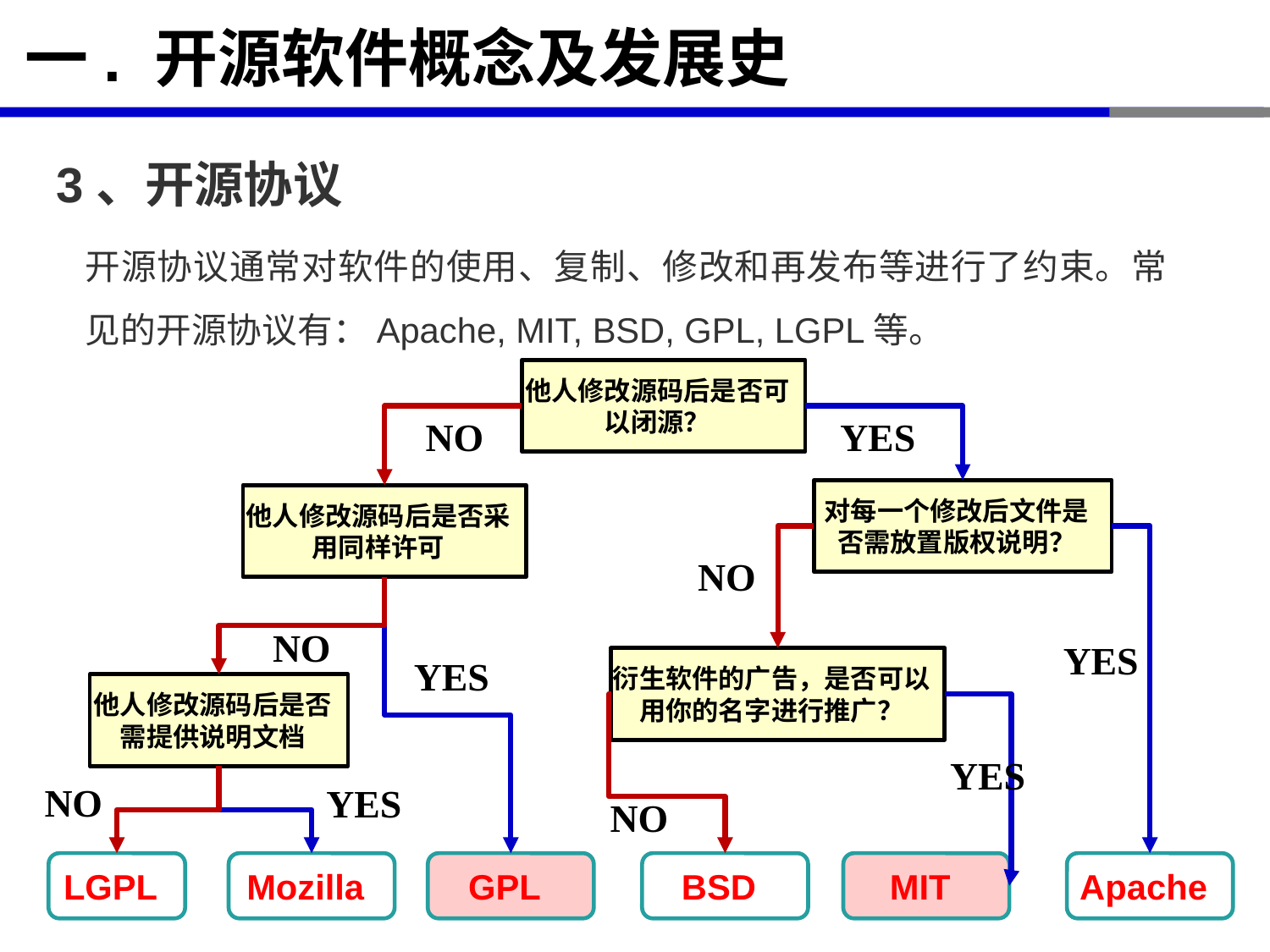

# 一. 开源软件概念及发展史
3、开源协议
开源协议通常对软件的使用、复制、修改和再发布等进行了约束。常见的开源协议有：Apache, MIT, BSD, GPL, LGPL等。
他人修改源码后是否可以闭源？
NO
YES
对每一个修改后文件是否需放置版权说明？
他人修改源码后是否采用同样许可
NO
NO
YES
YES
衍生软件的广告，是否可以用你的名字进行推广？
他人修改源码后是否需提供说明文档
YES
NO
YES
NO
GPL
Apache
BSD
LGPL
MIT
Mozilla